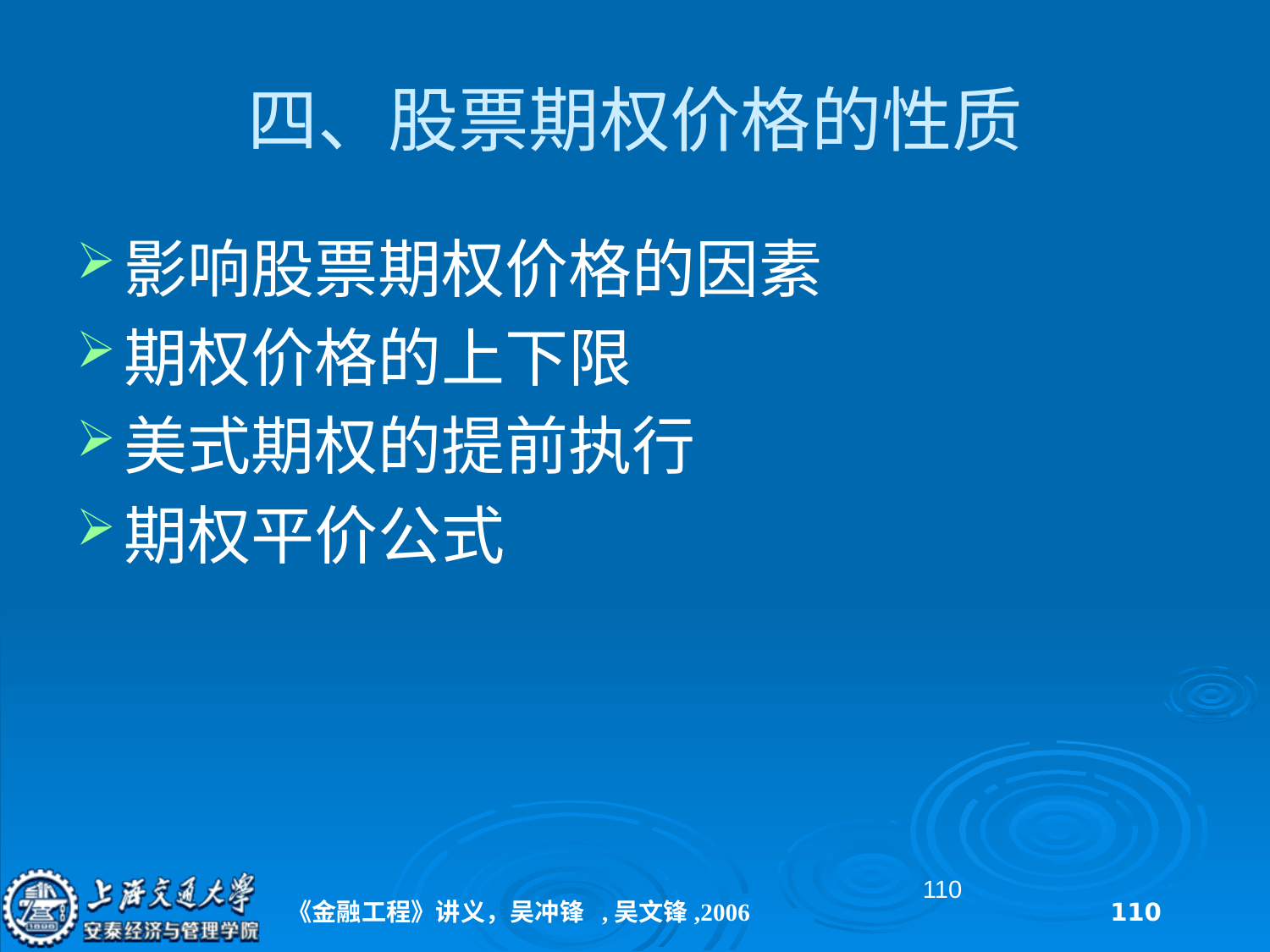

# 四、股票期权价格的性质
影响股票期权价格的因素
期权价格的上下限
美式期权的提前执行
期权平价公式
110